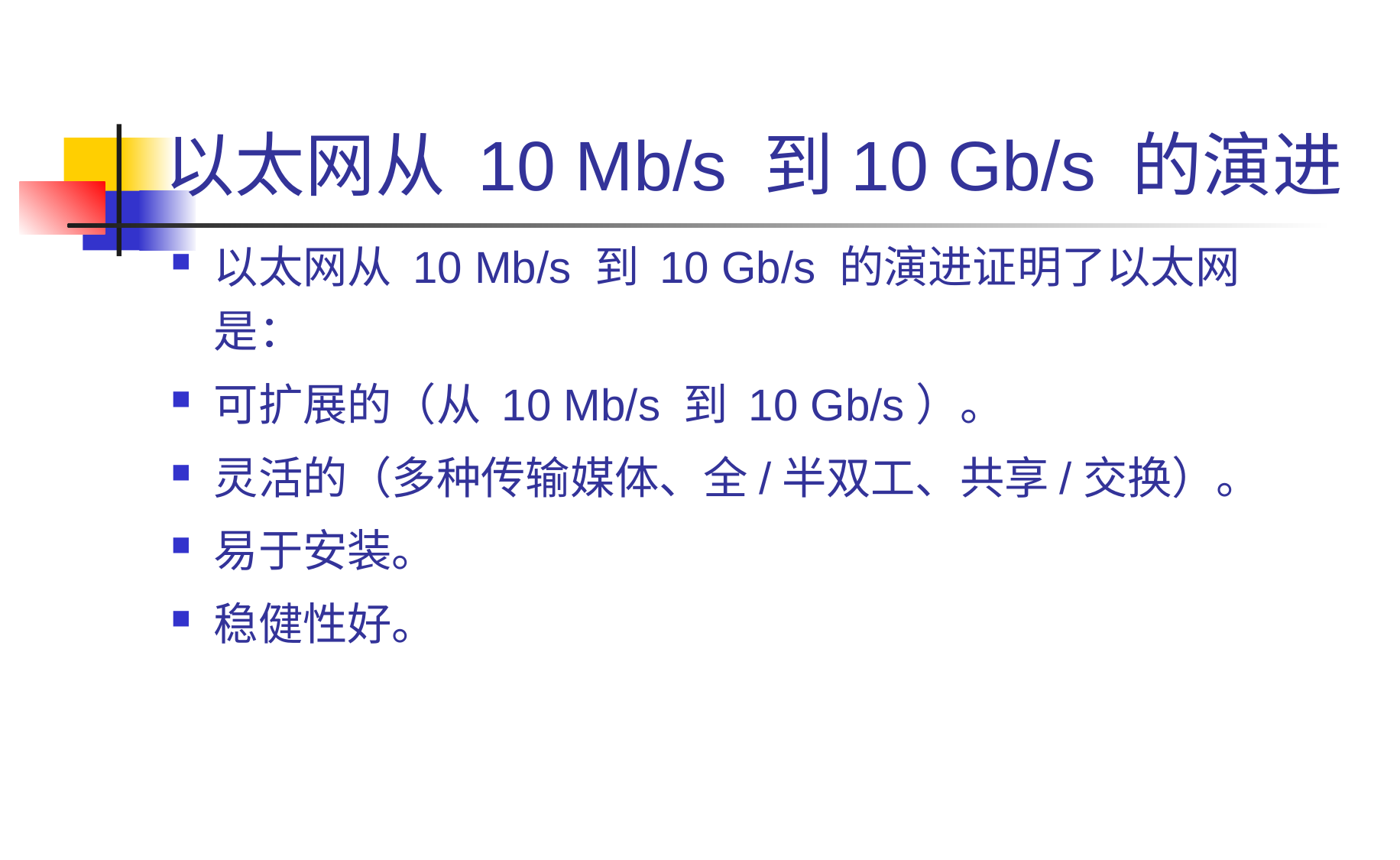

# 以太网从 10 Mb/s 到10 Gb/s 的演进
以太网从 10 Mb/s 到 10 Gb/s 的演进证明了以太网是：
可扩展的（从 10 Mb/s 到 10 Gb/s）。
灵活的（多种传输媒体、全/半双工、共享/交换）。
易于安装。
稳健性好。